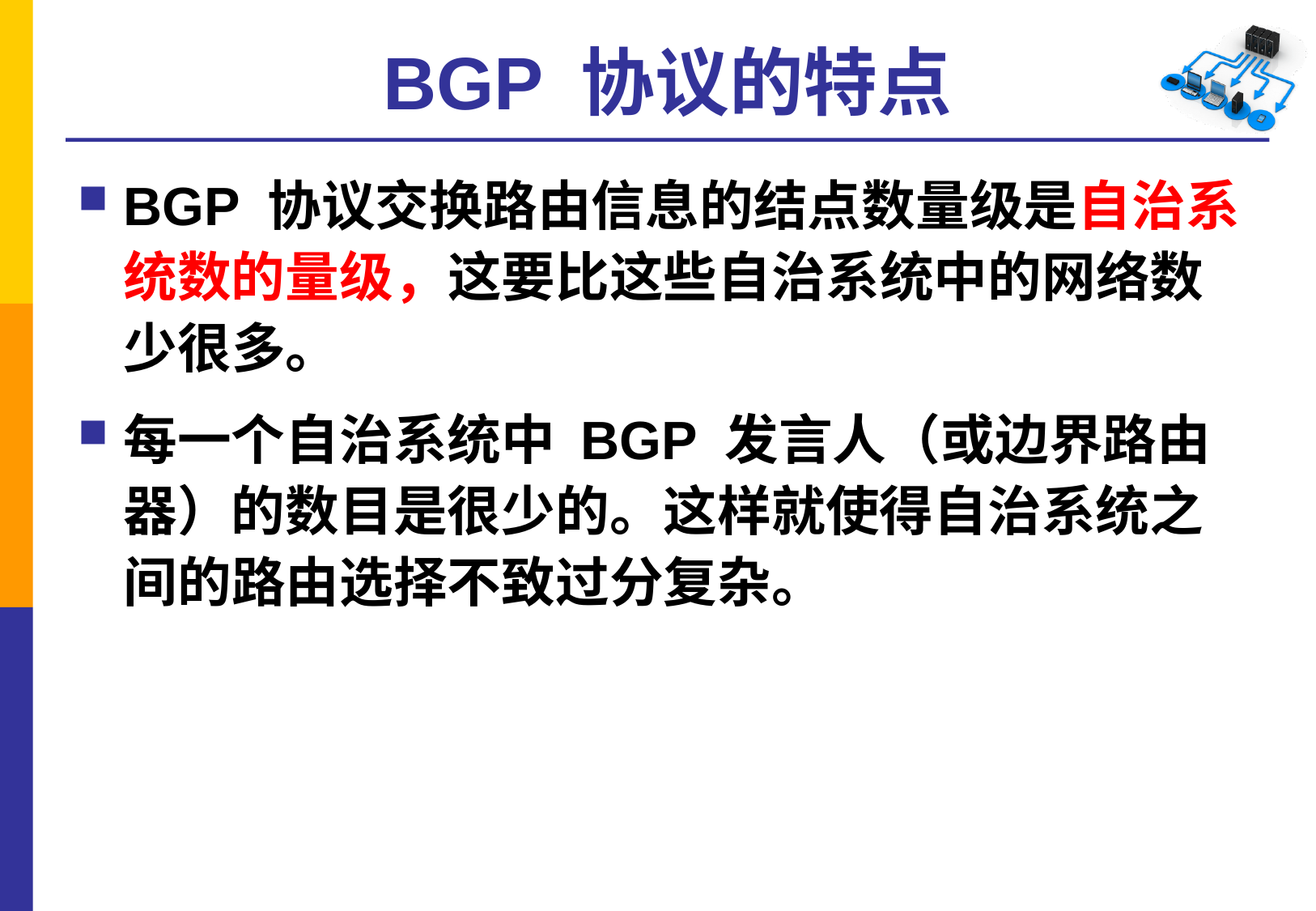

# BGP 协议的特点
BGP 协议交换路由信息的结点数量级是自治系统数的量级，这要比这些自治系统中的网络数少很多。
每一个自治系统中 BGP 发言人（或边界路由器）的数目是很少的。这样就使得自治系统之间的路由选择不致过分复杂。